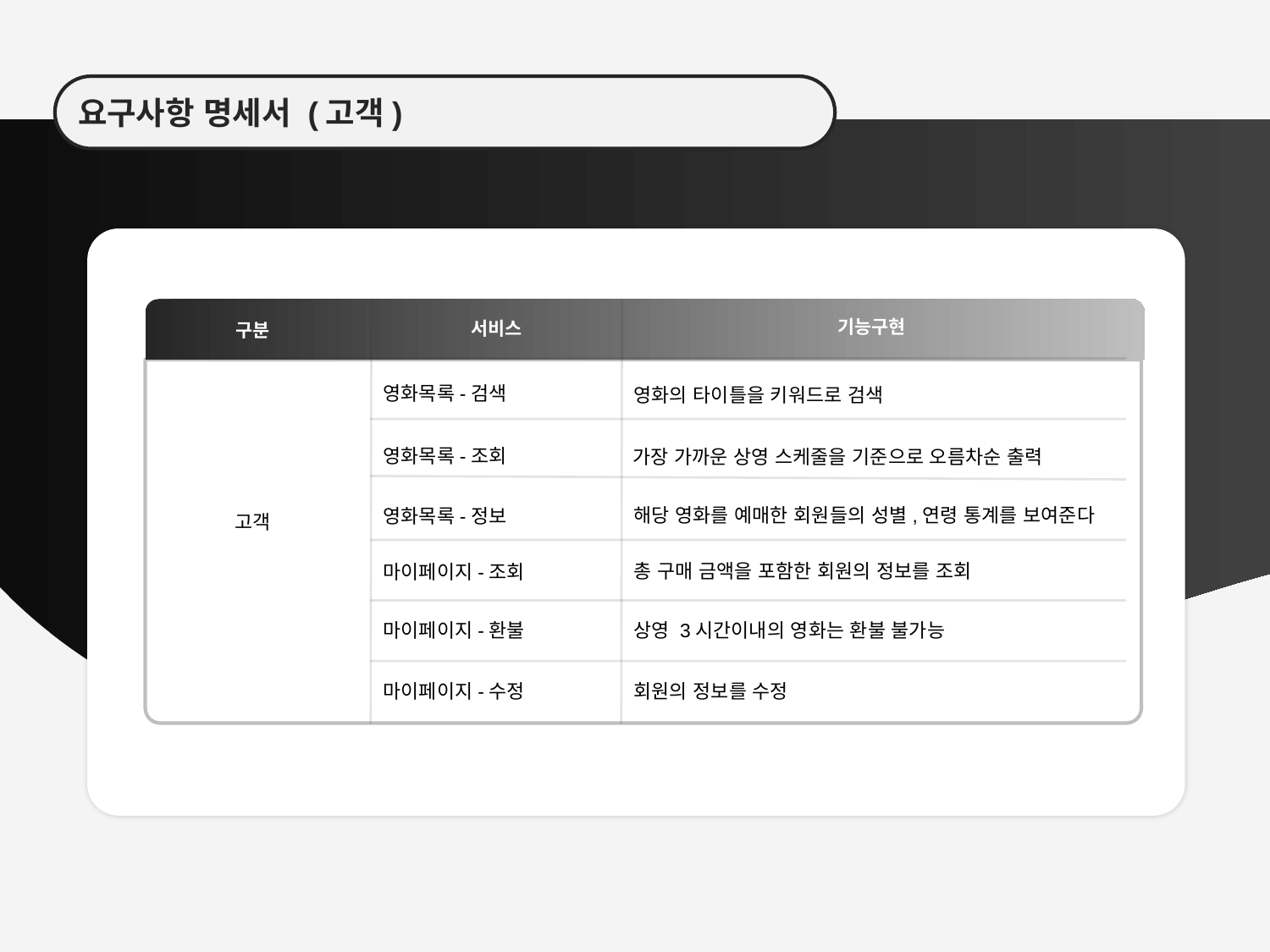

요구사항 명세서 (고객)

기능구현
서비스
구분

영화목록-검색
영화의 타이틀을 키워드로 검색
영화목록-조회
가장 가까운 상영 스케줄을 기준으로 오름차순 출력
해당 영화를 예매한 회원들의 성별,연령 통계를 보여준다
영화목록-정보
고객
총 구매 금액을 포함한 회원의 정보를 조회
마이페이지-조회
마이페이지-환불
상영 3시간이내의 영화는 환불 불가능
마이페이지-수정
회원의 정보를 수정